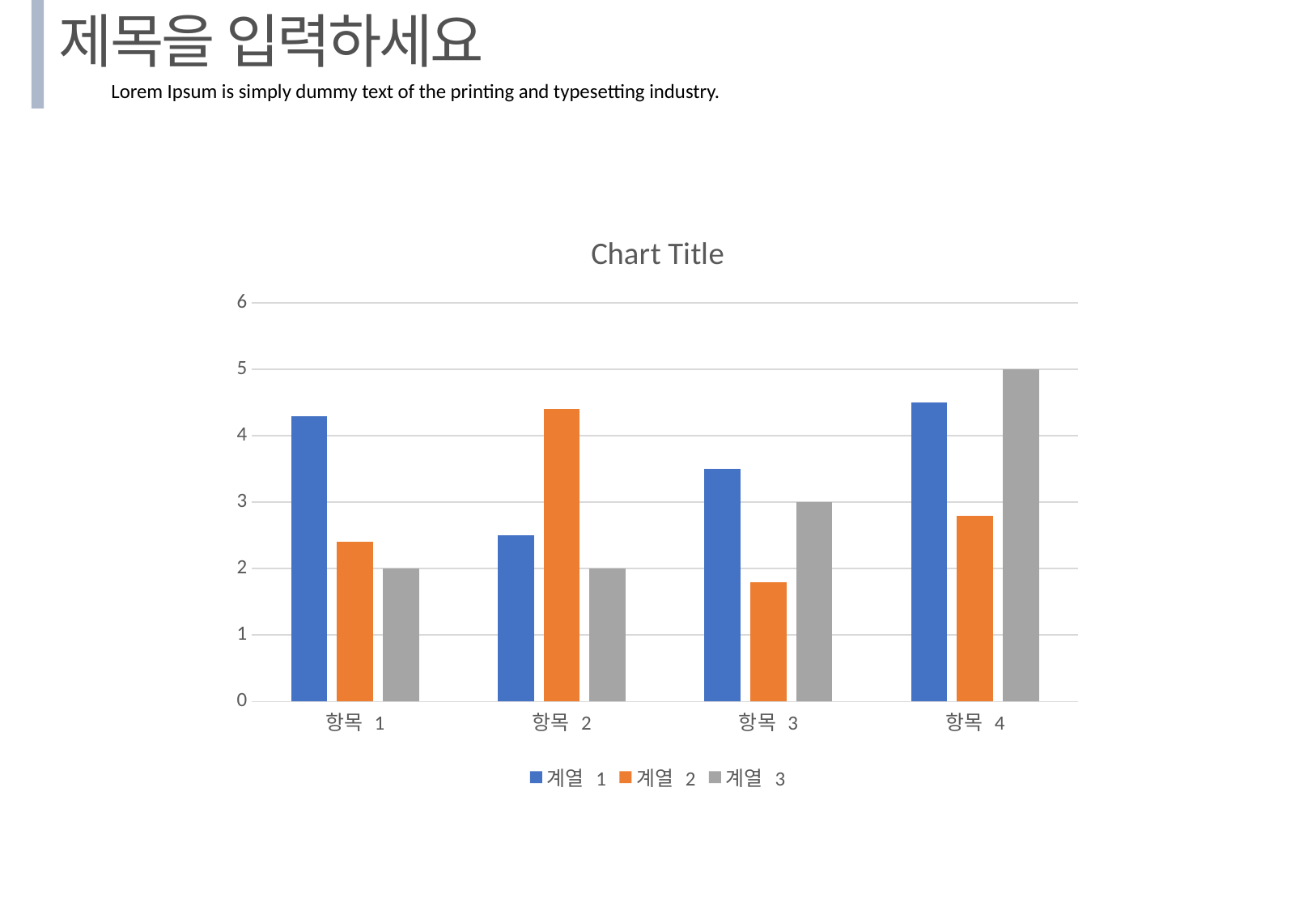

제목을 입력하세요
Lorem Ipsum is simply dummy text of the printing and typesetting industry.

### Chart:

| Category | 계열 1 | 계열 2 | 계열 3 |
|---|---|---|---|
| 항목 1 | 4.3 | 2.4 | 2.0 |
| 항목 2 | 2.5 | 4.4 | 2.0 |
| 항목 3 | 3.5 | 1.8 | 3.0 |
| 항목 4 | 4.5 | 2.8 | 5.0 |